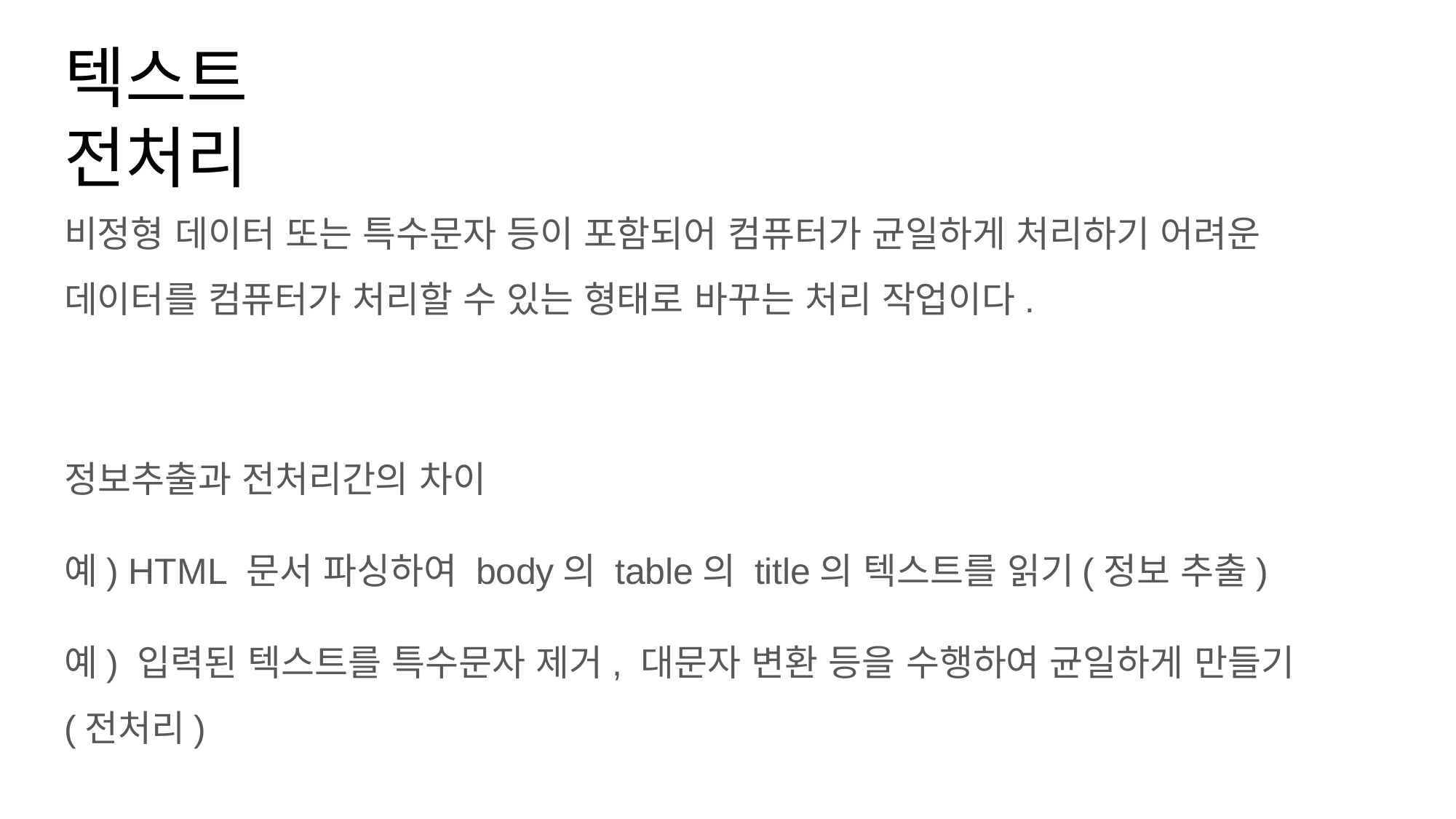

# 텍스트 전처리
비정형 데이터 또는 특수문자 등이 포함되어 컴퓨터가 균일하게 처리하기 어려운  데이터를 컴퓨터가 처리할 수 있는 형태로 바꾸는 처리 작업이다.
정보추출과 전처리간의 차이

예) HTML 문서 파싱하여 body의 table의 title의 텍스트를 읽기(정보 추출)

예) 입력된 텍스트를 특수문자 제거, 대문자 변환 등을 수행하여 균일하게 만들기
(전처리)